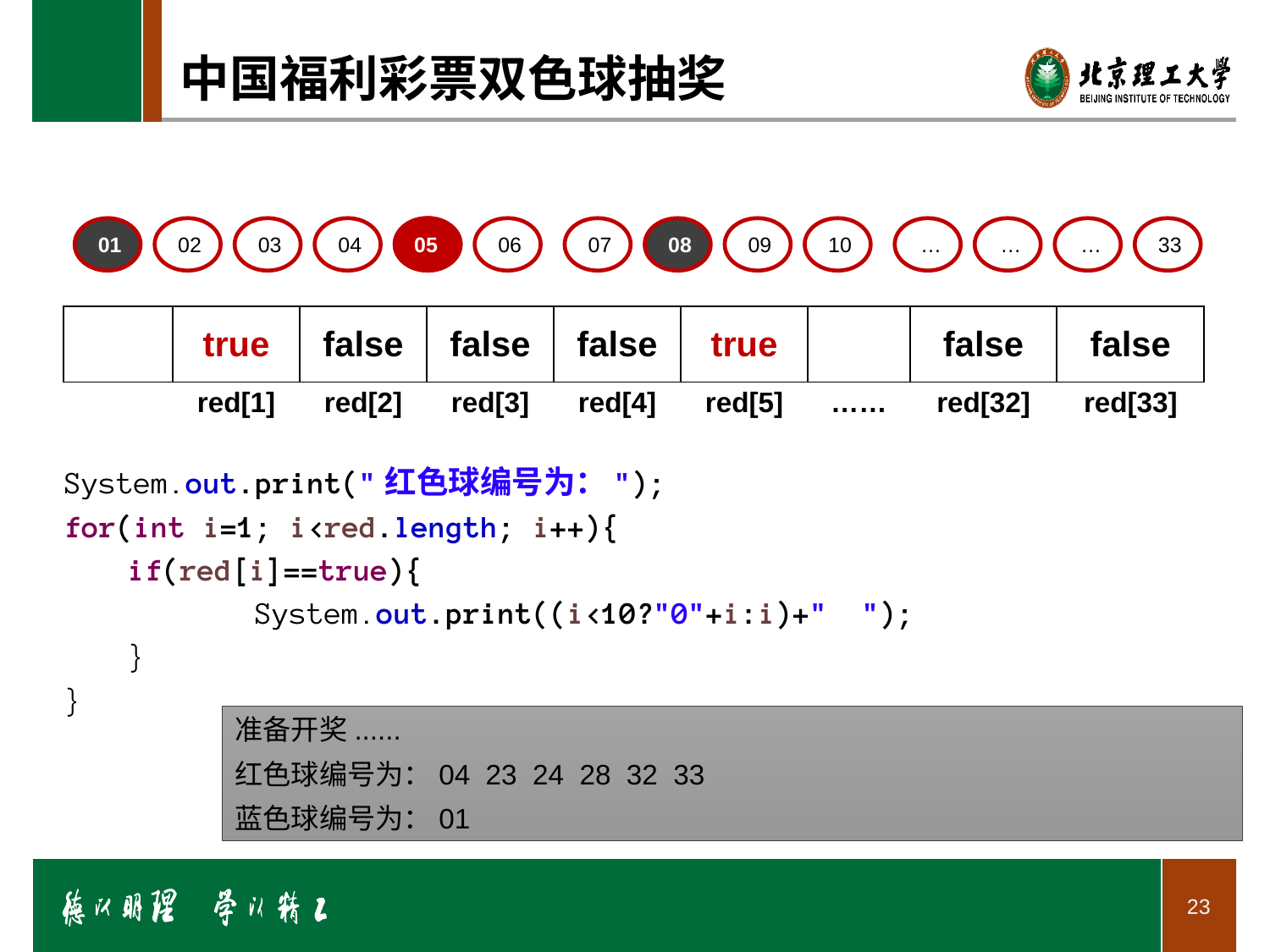

# 中国福利彩票双色球抽奖

05
01
02
03
04
05
06
07
08
09
10
…
…
…
33
|  | true | false | false | false | true |  | false | false |
| --- | --- | --- | --- | --- | --- | --- | --- | --- |
|  | red[1] | red[2] | red[3] | red[4] | red[5] | …… | red[32] | red[33] |
System.out.print("红色球编号为：");
for(int i=1; i<red.length; i++){
if(red[i]==true){
	System.out.print((i<10?"0"+i:i)+"  ");
}
}
准备开奖......
红色球编号为：04  23  24  28  32  33
蓝色球编号为：01